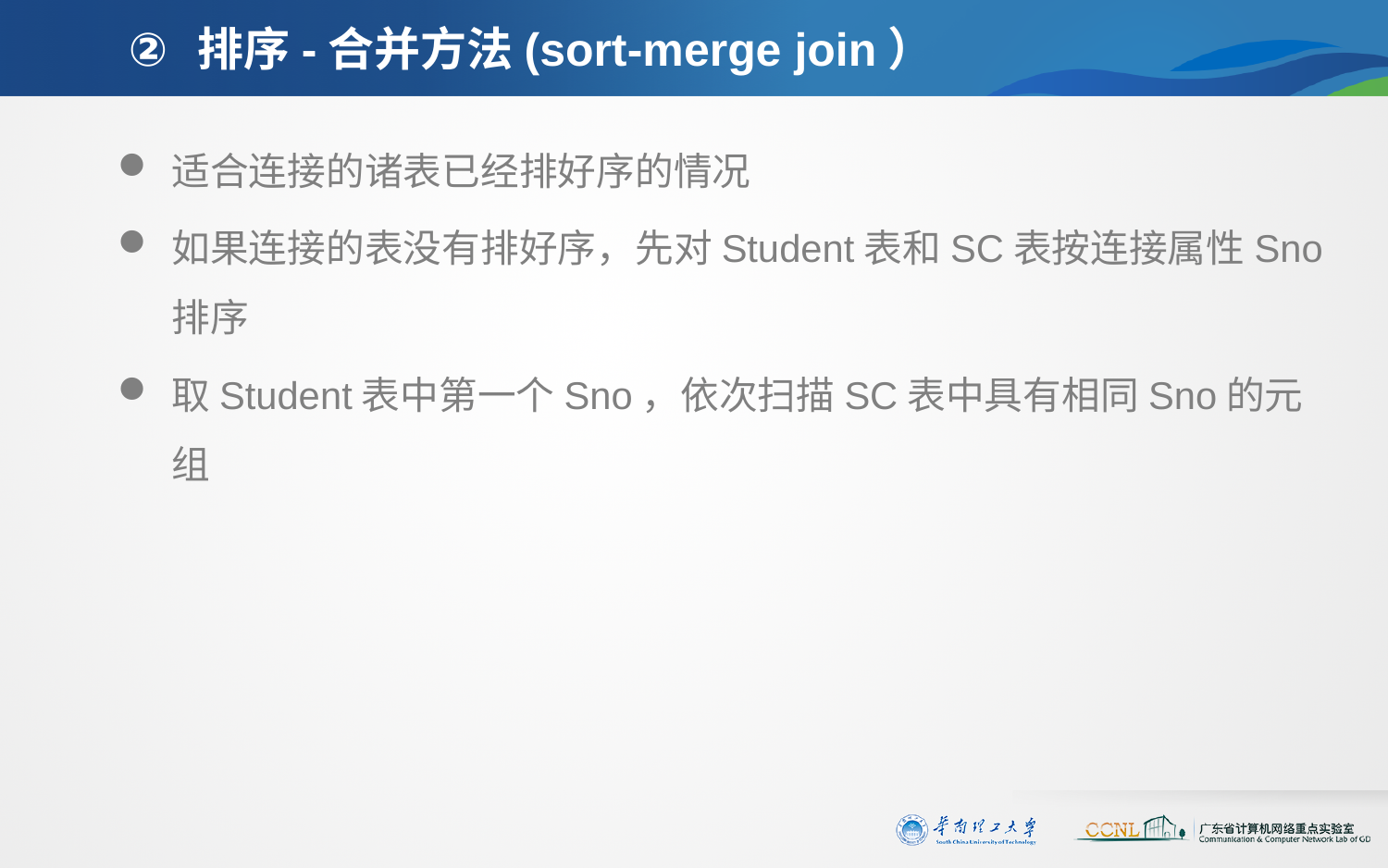

# 排序-合并方法(sort-merge join）
适合连接的诸表已经排好序的情况
如果连接的表没有排好序，先对Student表和SC表按连接属性Sno排序
取Student表中第一个Sno，依次扫描SC表中具有相同Sno的元组